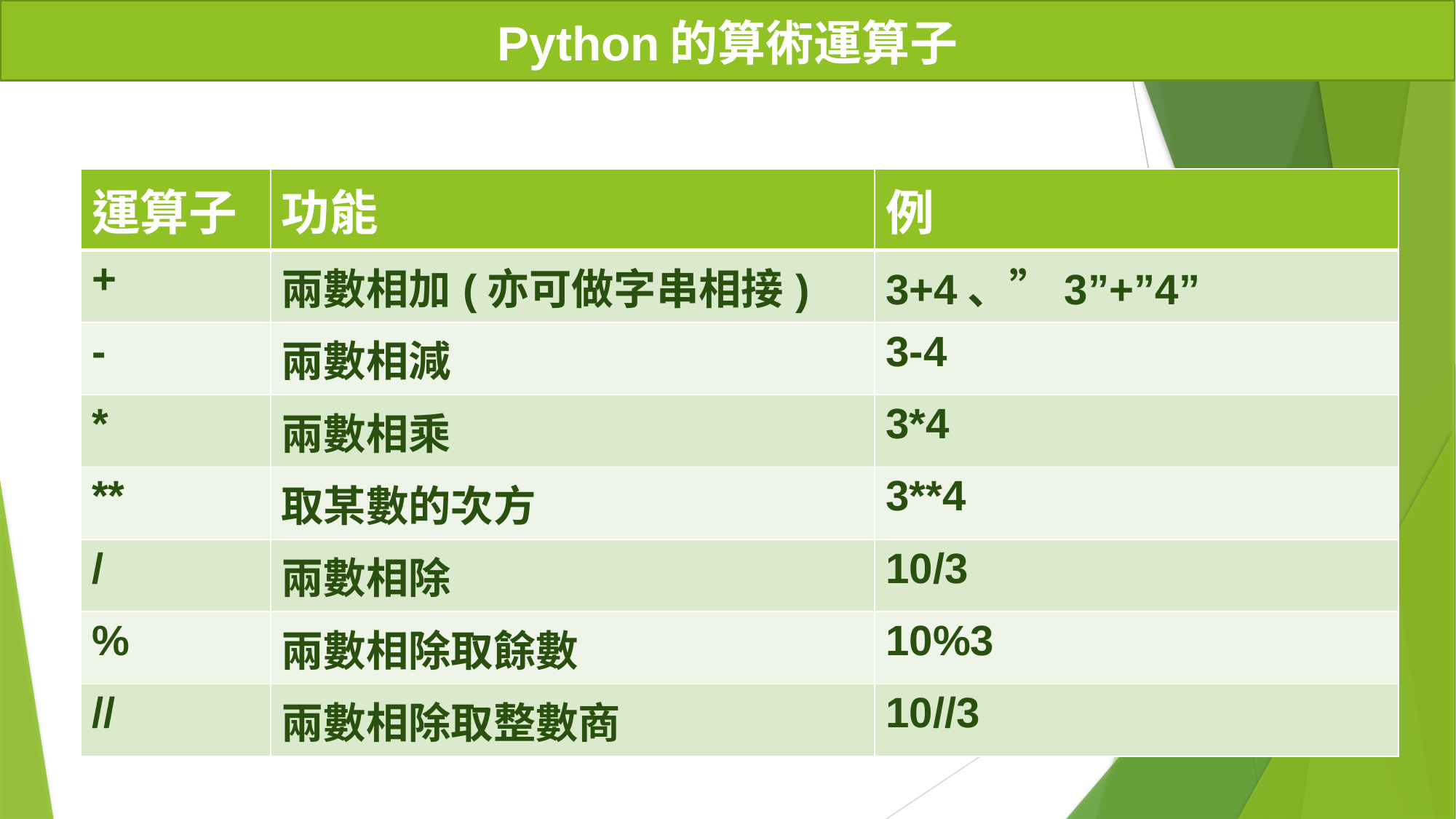

Python的算術運算子
| 運算子 | 功能 | 例 |
| --- | --- | --- |
| + | 兩數相加(亦可做字串相接) | 3+4、”3”+”4” |
| - | 兩數相減 | 3-4 |
| \* | 兩數相乘 | 3\*4 |
| \*\* | 取某數的次方 | 3\*\*4 |
| / | 兩數相除 | 10/3 |
| % | 兩數相除取餘數 | 10%3 |
| // | 兩數相除取整數商 | 10//3 |